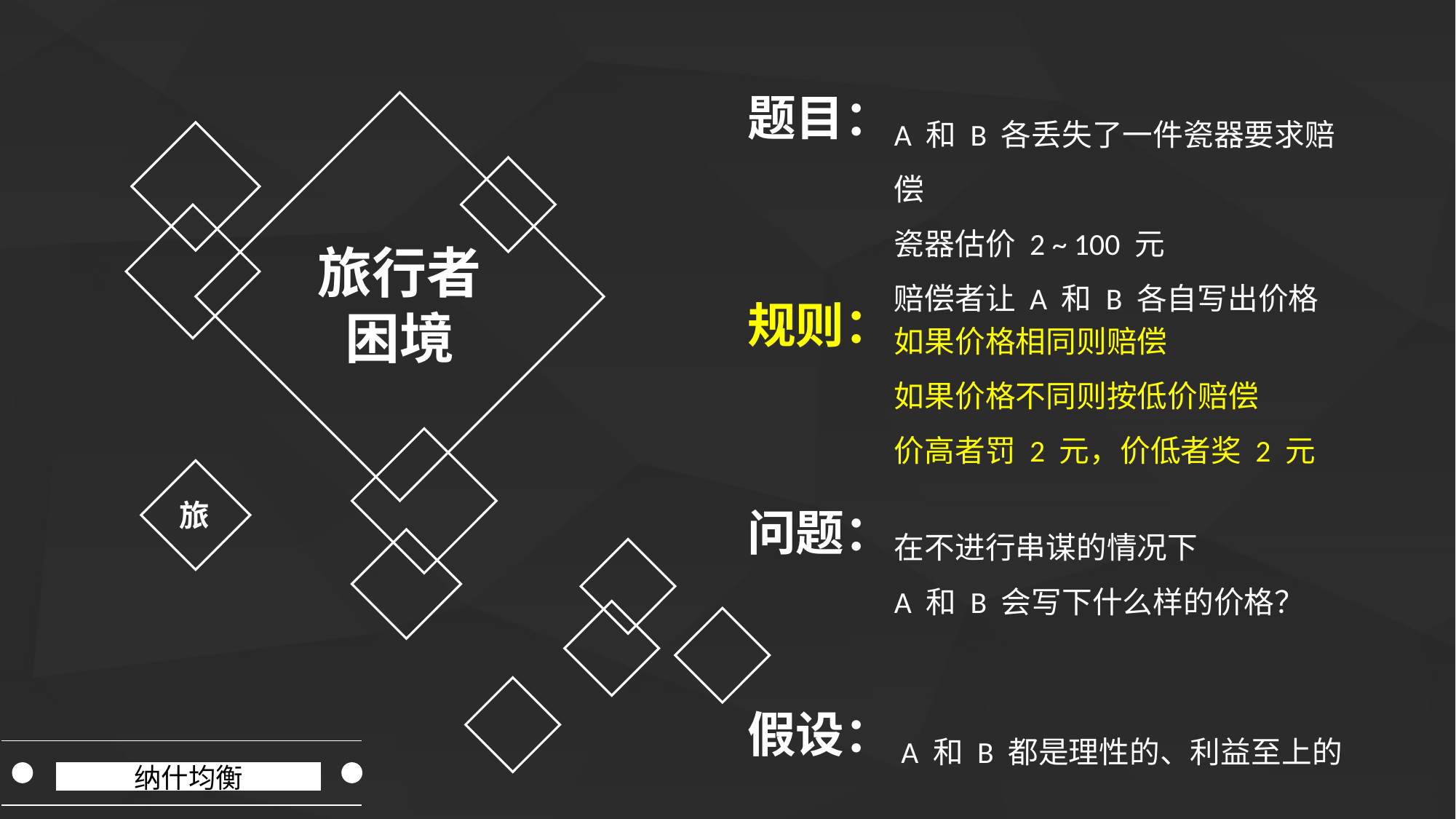

题目：
A 和 B 各丢失了一件瓷器要求赔偿
瓷器估价 2 ~ 100 元
赔偿者让 A 和 B 各自写出价格

旅行者困境
规则：
如果价格相同则赔偿
如果价格不同则按低价赔偿
价高者罚 2 元，价低者奖 2 元

旅
问题：
在不进行串谋的情况下
A 和 B 会写下什么样的价格？

假设：
 A 和 B 都是理性的、利益至上的
纳什均衡